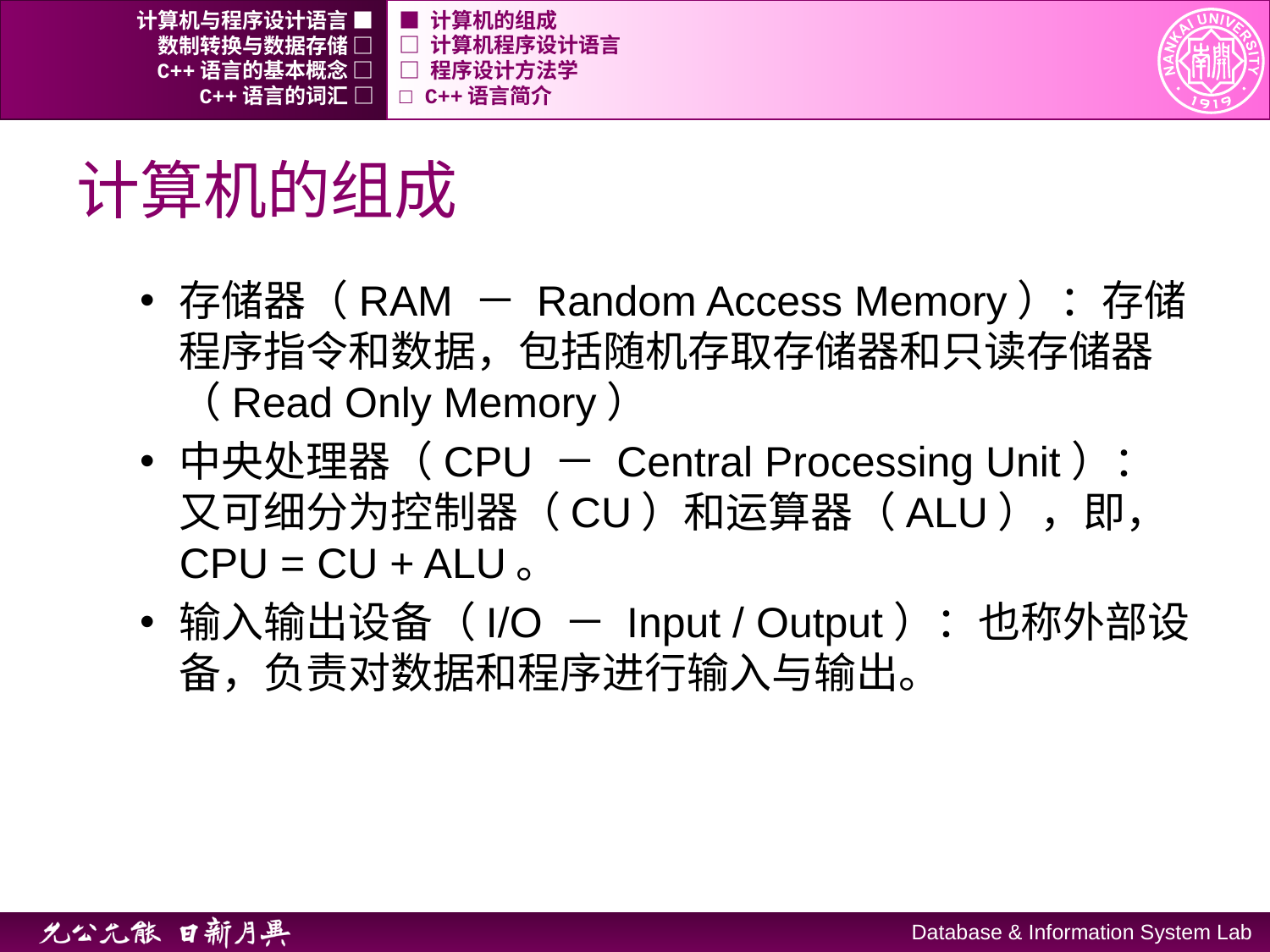

计算机与程序设计语言 ■
■ 计算机的组成
数制转换与数据存储 □
□ 计算机程序设计语言
C++语言的基本概念 □
□ 程序设计方法学
C++语言的词汇 □
□ C++语言简介
# 计算机的组成
存储器（RAM － Random Access Memory）：存储程序指令和数据，包括随机存取存储器和只读存储器（Read Only Memory）
中央处理器（CPU － Central Processing Unit）：又可细分为控制器（CU）和运算器（ALU），即，CPU = CU + ALU。
输入输出设备（I/O － Input / Output）：也称外部设备，负责对数据和程序进行输入与输出。